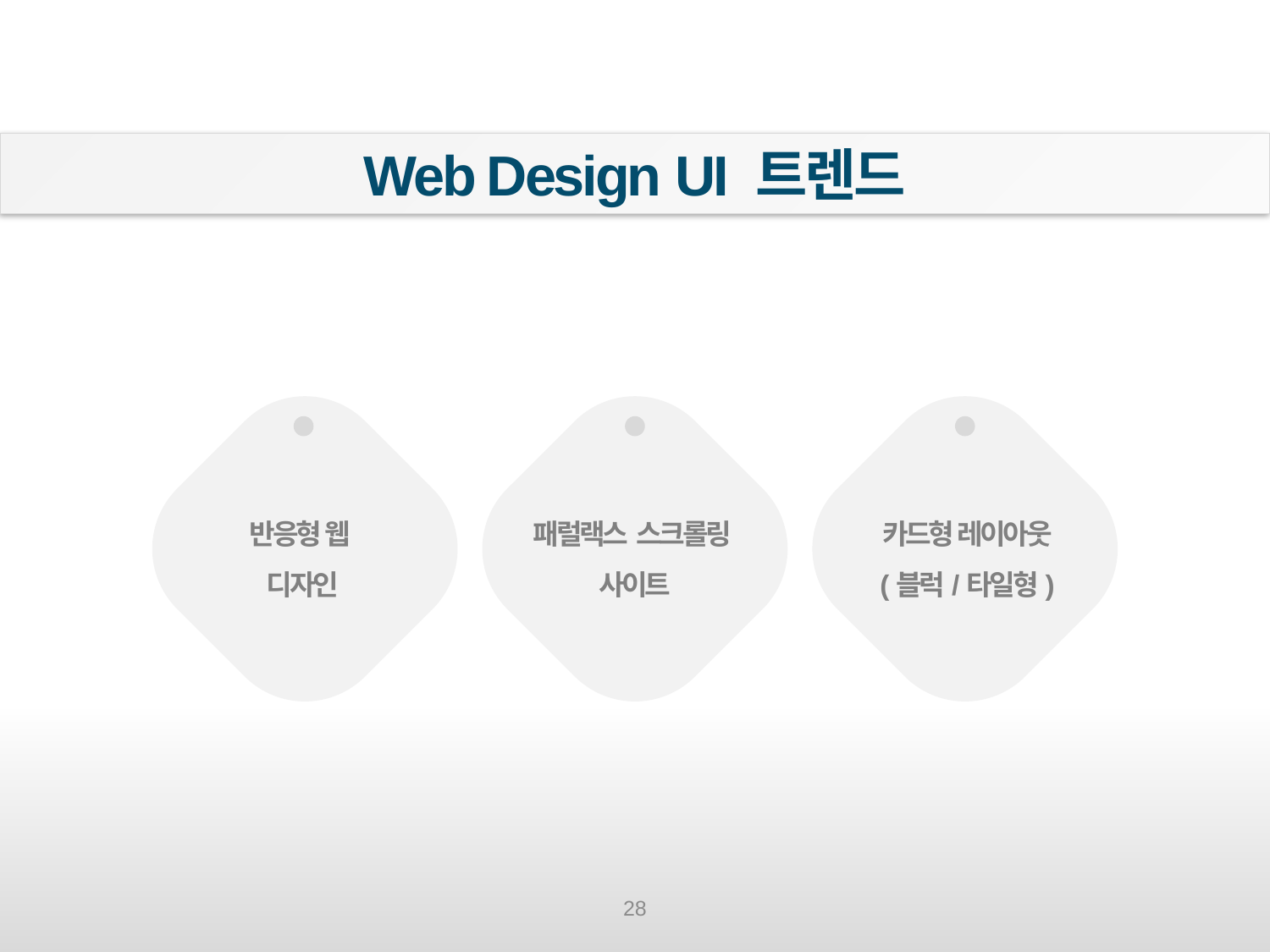

Web Design UI 트렌드
반응형 웹
디자인
패럴랙스  스크롤링
사이트
카드형 레이아웃
(블럭/타일형)

28